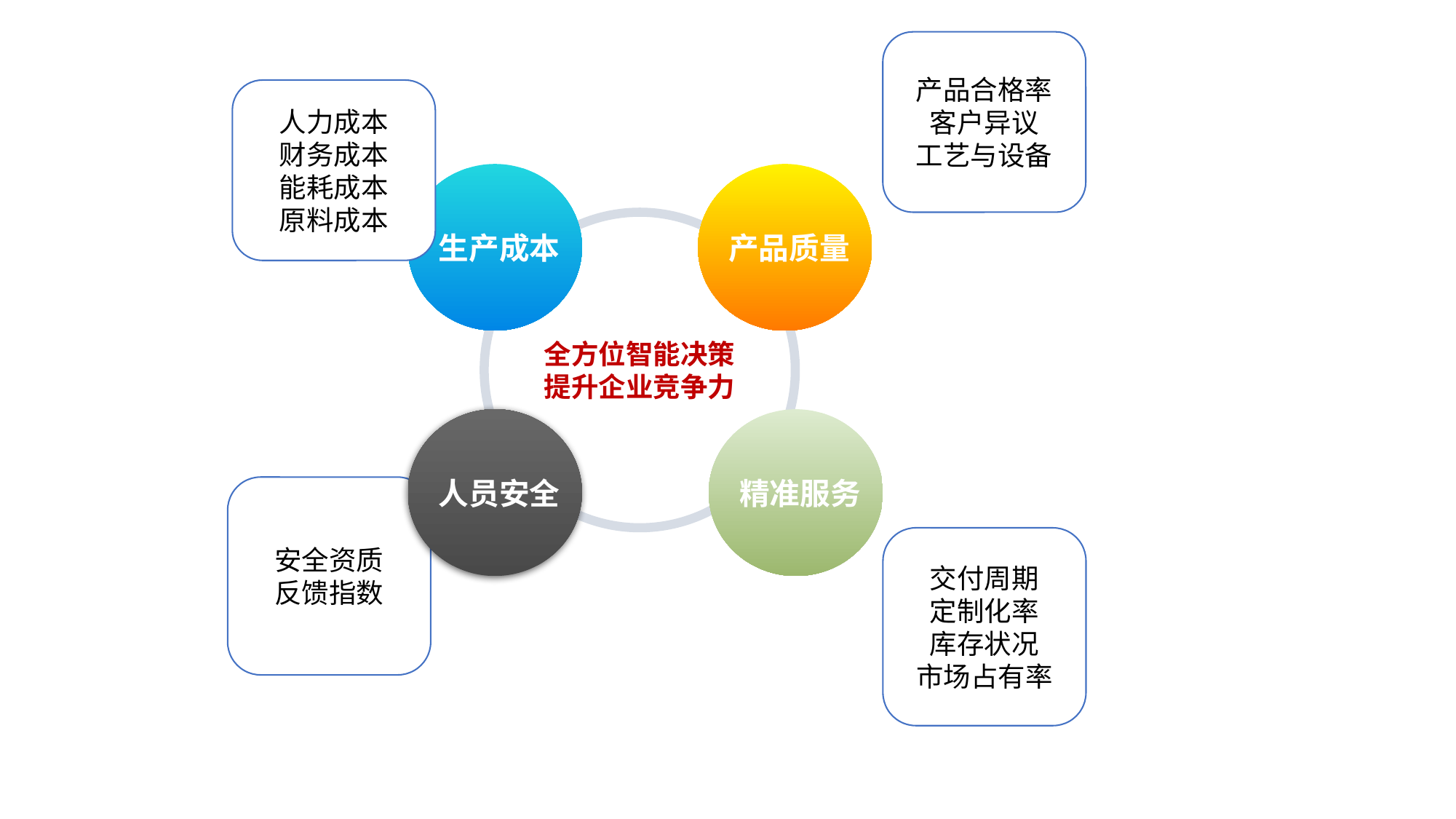

产品合格率
客户异议
工艺与设备
人力成本
财务成本
能耗成本
原料成本
生产成本
产品质量
全方位智能决策
提升企业竞争力

精准服务
人员安全
安全资质
反馈指数
交付周期
定制化率
库存状况
市场占有率